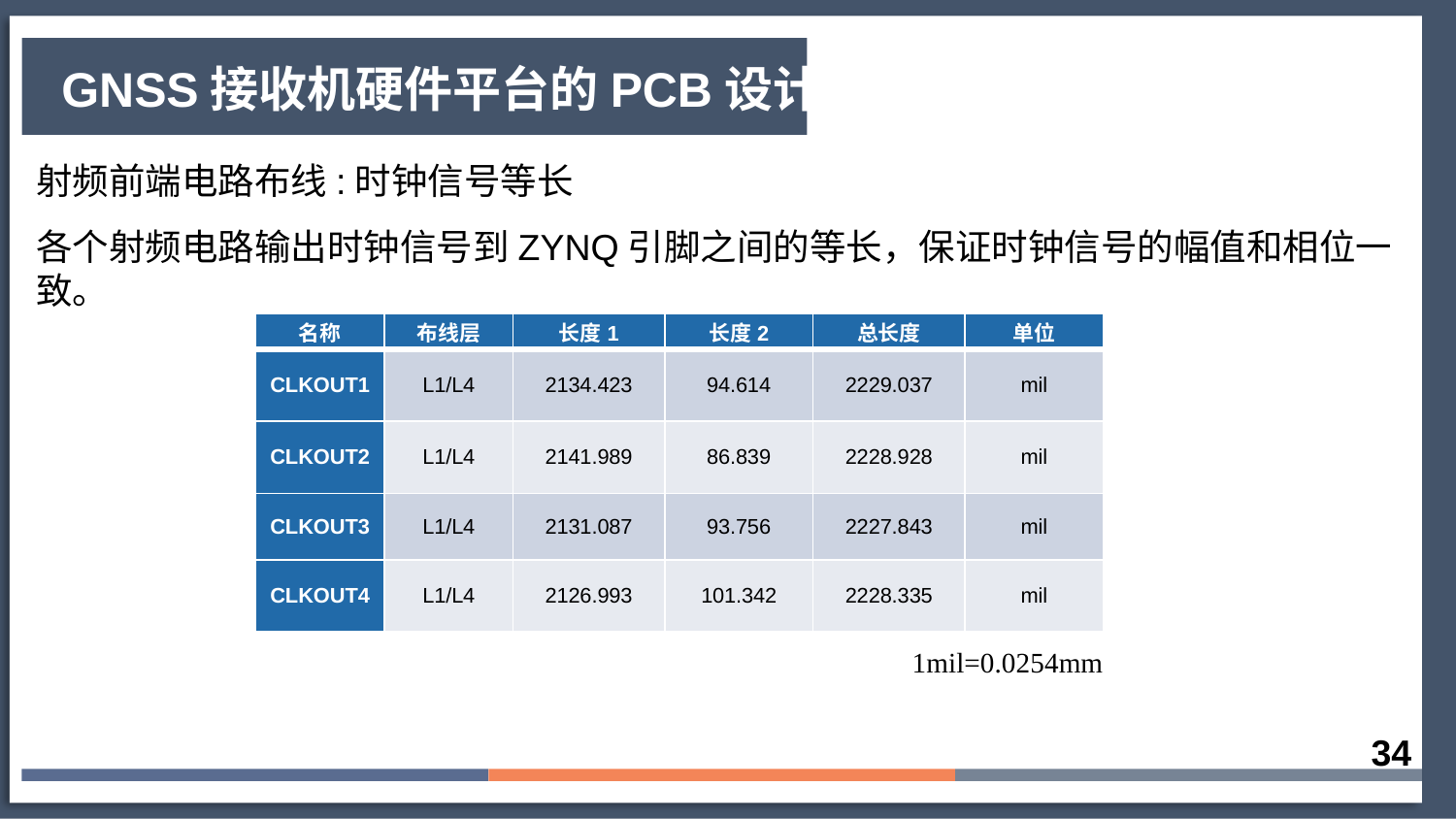

GNSS接收机硬件平台的PCB设计
射频前端电路布线:时钟信号等长
各个射频电路输出时钟信号到ZYNQ引脚之间的等长，保证时钟信号的幅值和相位一致。
| 名称 | 布线层 | 长度1 | 长度2 | 总长度 | 单位 |
| --- | --- | --- | --- | --- | --- |
| CLKOUT1 | L1/L4 | 2134.423 | 94.614 | 2229.037 | mil |
| CLKOUT2 | L1/L4 | 2141.989 | 86.839 | 2228.928 | mil |
| CLKOUT3 | L1/L4 | 2131.087 | 93.756 | 2227.843 | mil |
| CLKOUT4 | L1/L4 | 2126.993 | 101.342 | 2228.335 | mil |
1mil=0.0254mm
34